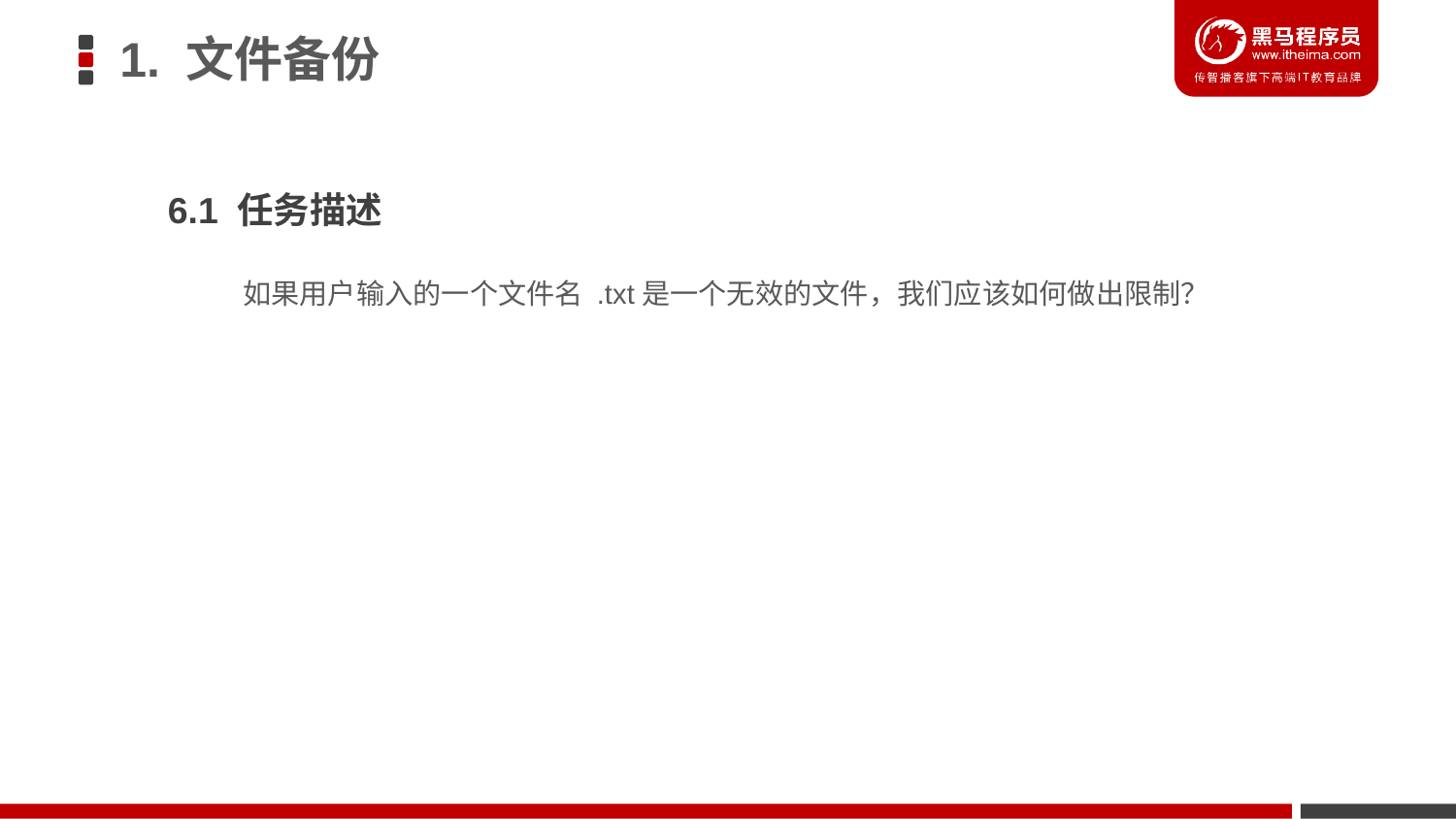

1. 文件备份
 6.1 任务描述
如果用户输入的一个文件名 .txt是一个无效的文件，我们应该如何做出限制？